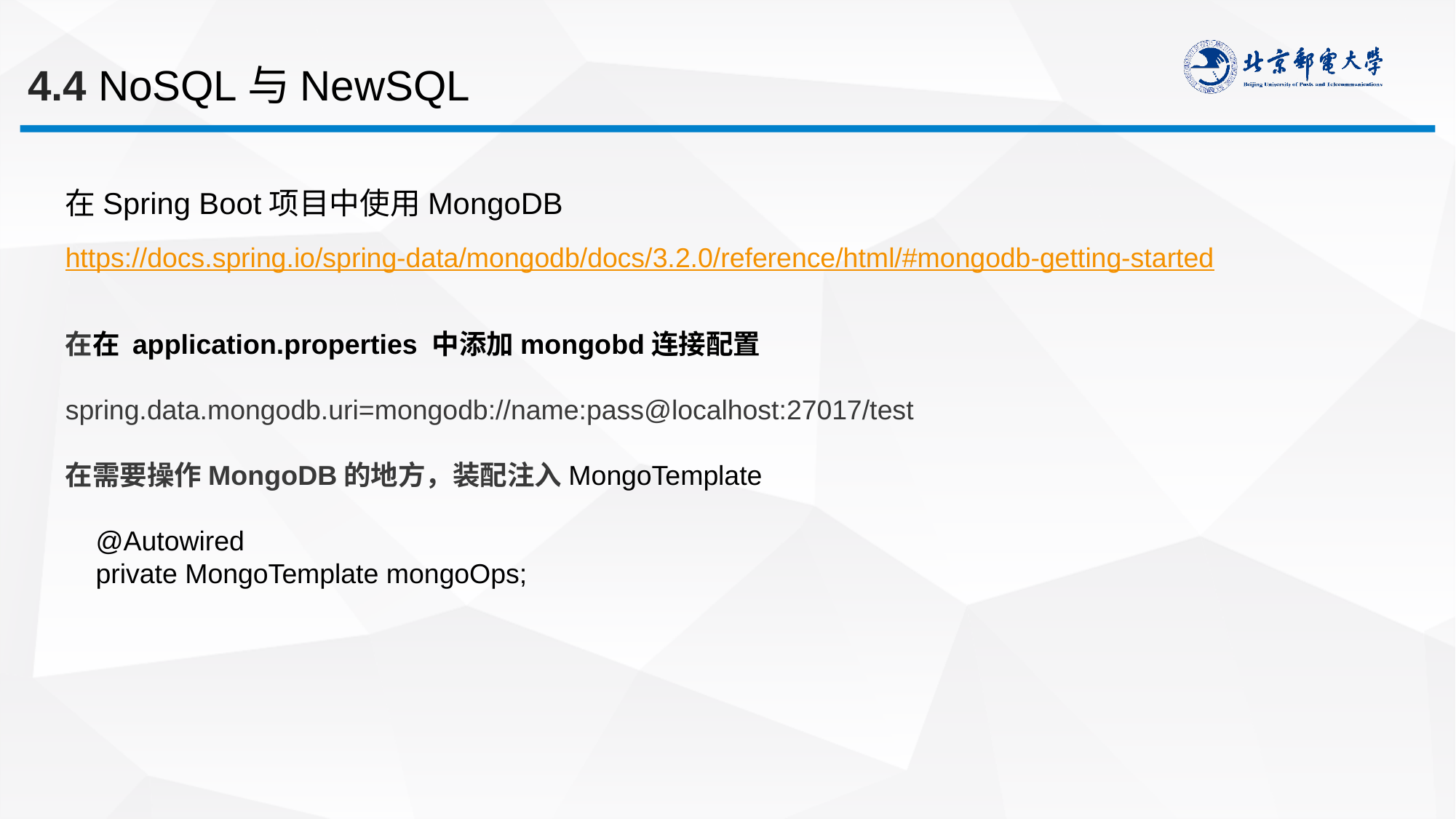

4.4 NoSQL与NewSQL

在Spring Boot项目中使用MongoDB
https://docs.spring.io/spring-data/mongodb/docs/3.2.0/reference/html/#mongodb-getting-started

在在 application.properties 中添加mongobd连接配置

spring.data.mongodb.uri=mongodb://name:pass@localhost:27017/test

在需要操作MongoDB的地方，装配注入MongoTemplate

    @Autowired
    private MongoTemplate mongoOps;